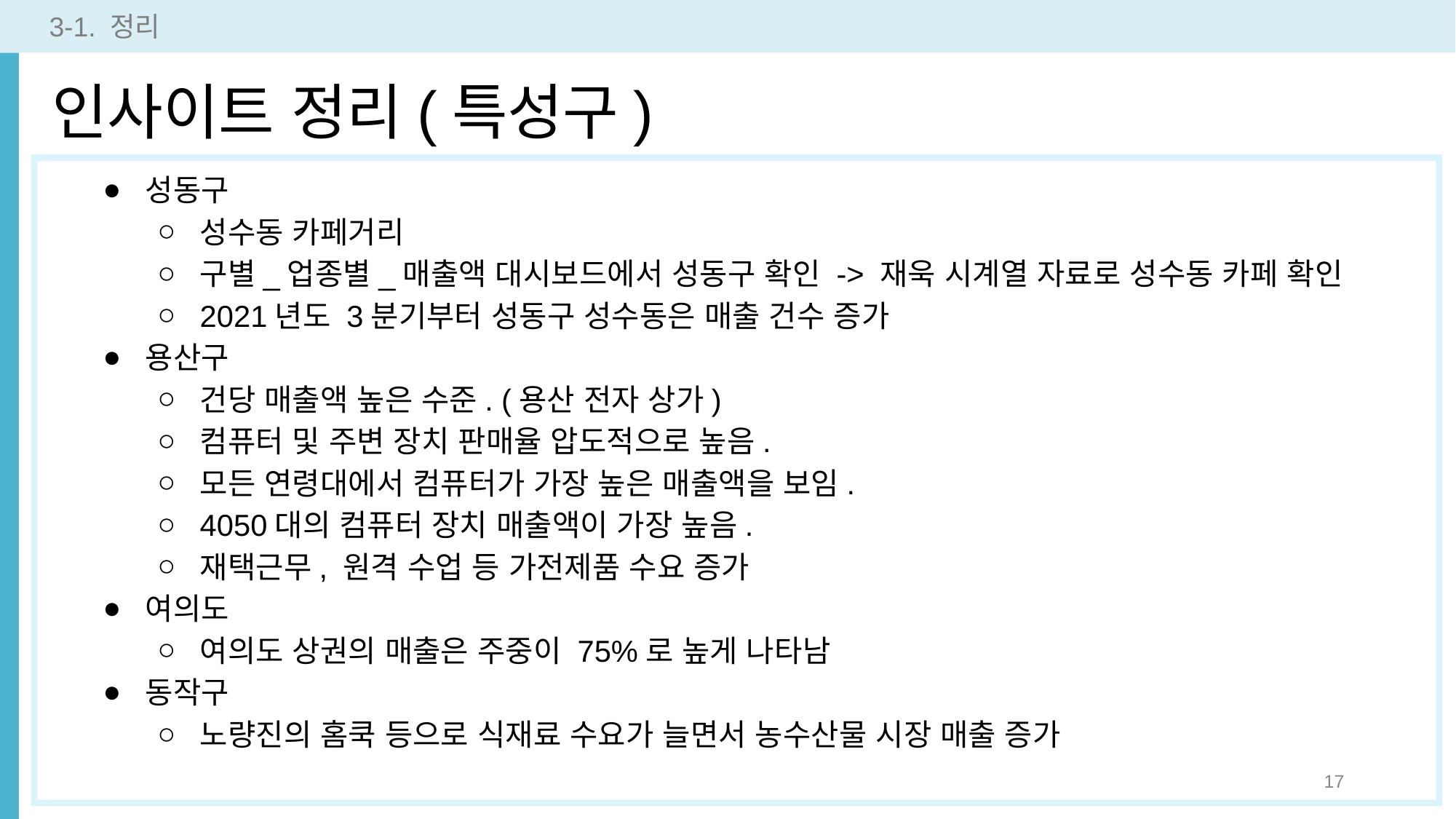

3-1. 정리
인사이트 정리(특성구)

성동구
성수동 카페거리
구별_업종별_매출액 대시보드에서 성동구 확인 -> 재욱 시계열 자료로 성수동 카페 확인
2021년도 3분기부터 성동구 성수동은 매출 건수 증가
용산구
건당 매출액 높은 수준. (용산 전자 상가)
컴퓨터 및 주변 장치 판매율 압도적으로 높음.
모든 연령대에서 컴퓨터가 가장 높은 매출액을 보임.
4050대의 컴퓨터 장치 매출액이 가장 높음.
재택근무, 원격 수업 등 가전제품 수요 증가
여의도
여의도 상권의 매출은 주중이 75%로 높게 나타남
동작구
노량진의 홈쿡 등으로 식재료 수요가 늘면서 농수산물 시장 매출 증가

17